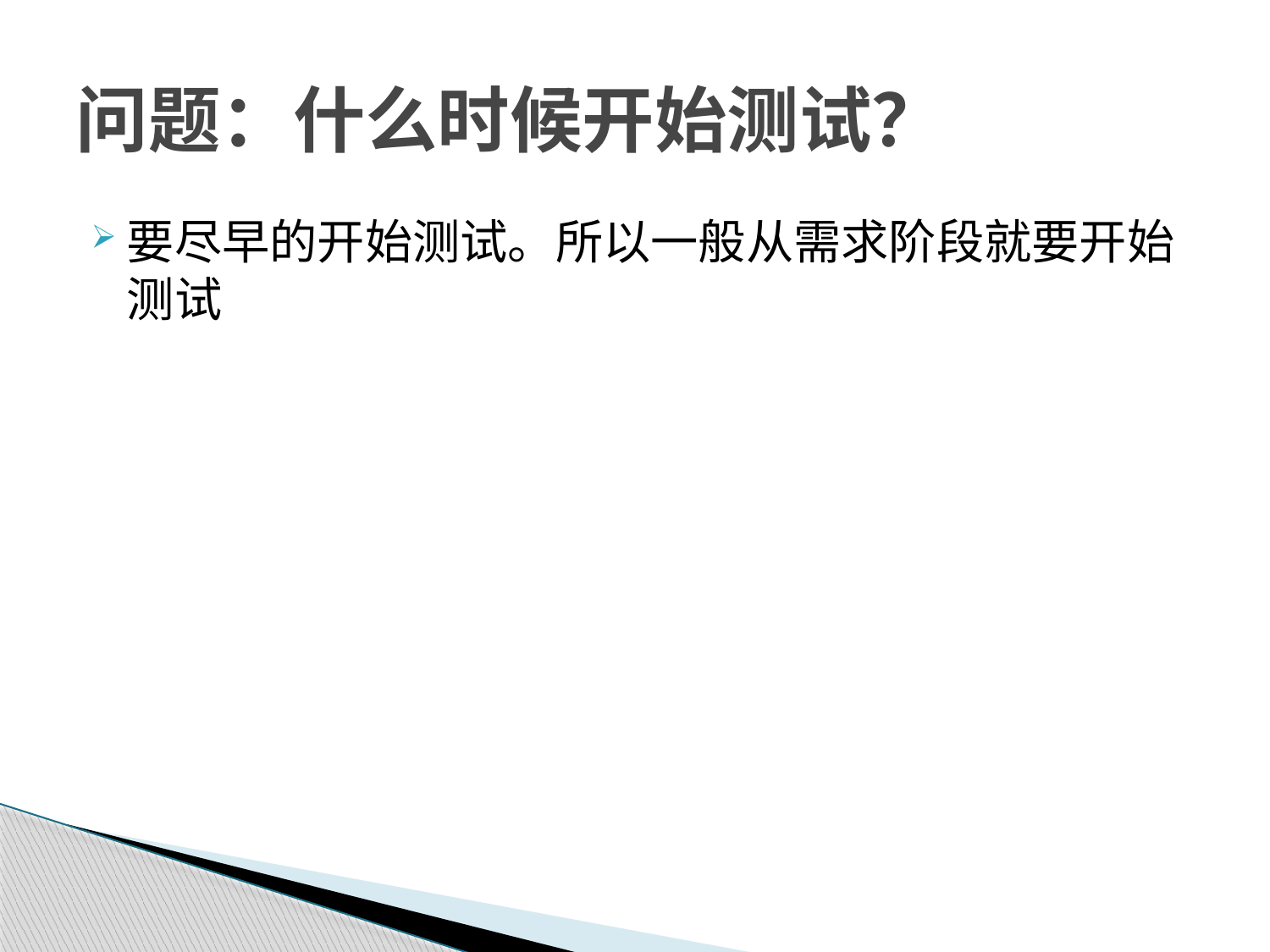

# 问题：什么时候开始测试？
要尽早的开始测试。所以一般从需求阶段就要开始测试